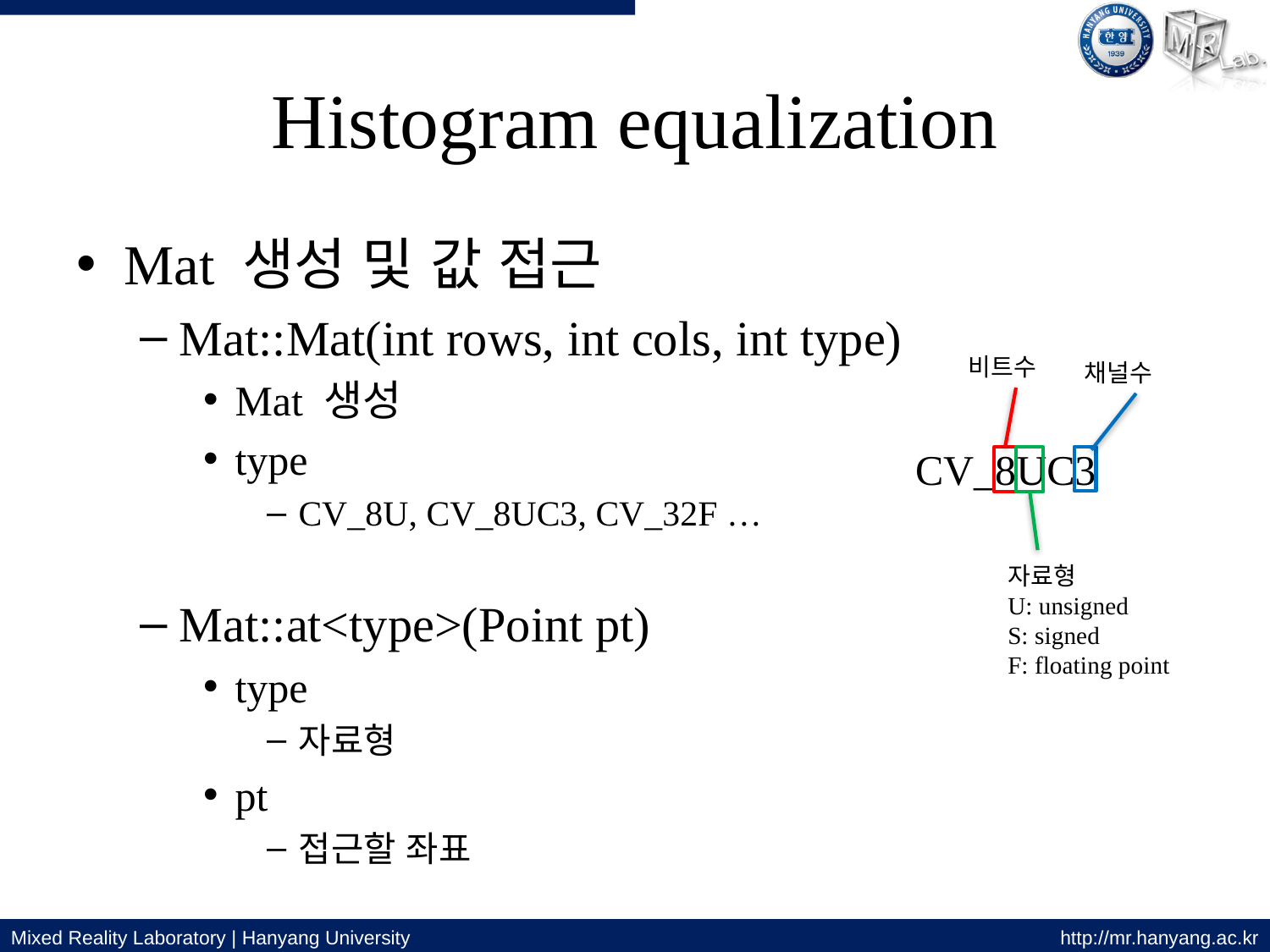

# Histogram equalization
Mat 생성 및 값 접근
Mat::Mat(int rows, int cols, int type)
Mat 생성
type
CV_8U, CV_8UC3, CV_32F …

Mat::at<type>(Point pt)
type
자료형
pt
접근할 좌표
비트수
채널수
CV_8UC3

자료형
U: unsigned
S: signed
F: floating point